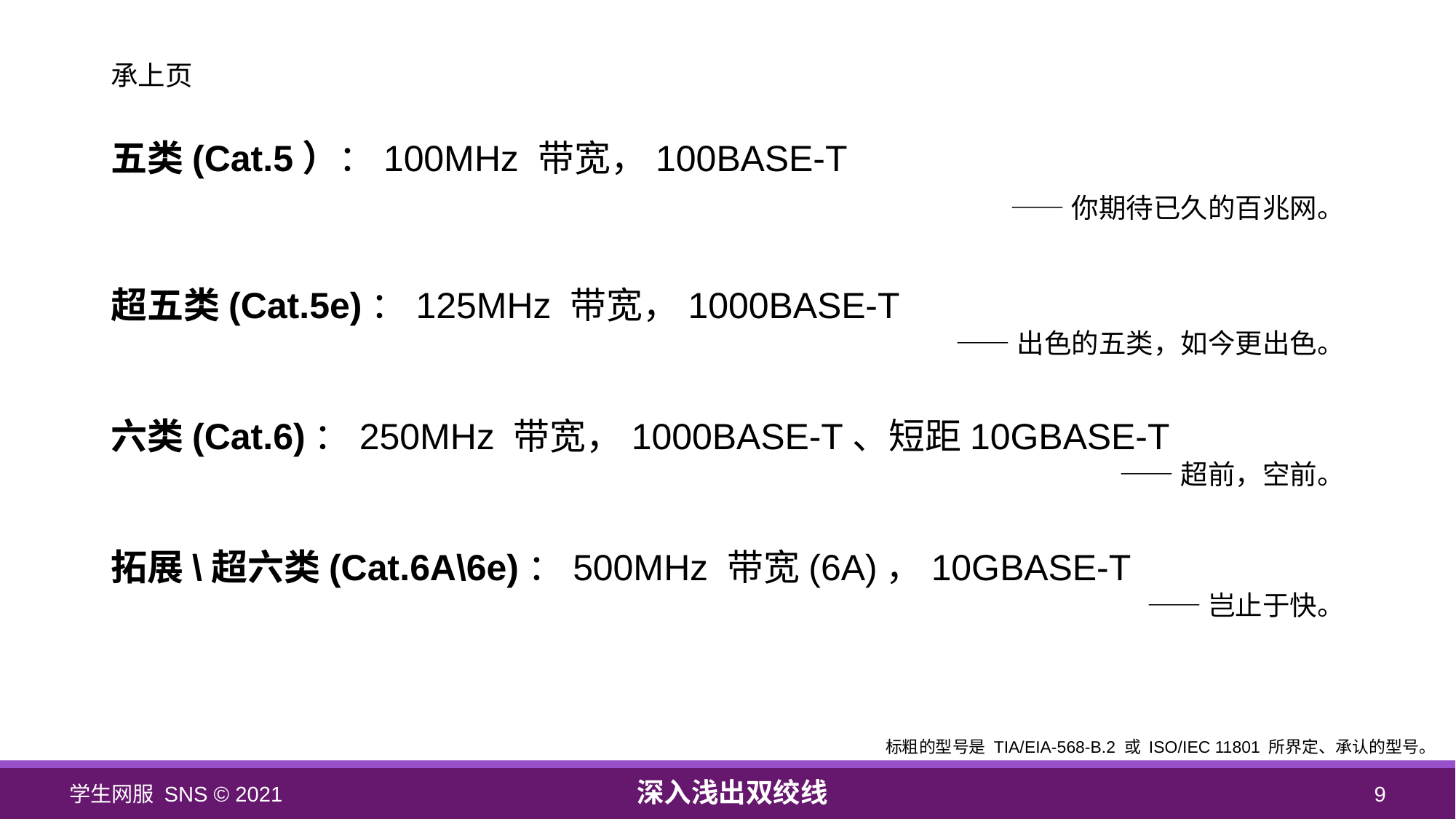

承上页

五类(Cat.5）：100MHz 带宽，100BASE-T
——你期待已久的百兆网。

超五类(Cat.5e)：125MHz 带宽，1000BASE-T
——出色的五类，如今更出色。

六类(Cat.6)：250MHz 带宽，1000BASE-T、短距10GBASE-T
——超前，空前。

拓展\超六类(Cat.6A\6e)：500MHz 带宽(6A)，10GBASE-T
——岂止于快。
标粗的型号是 TIA/EIA-568-B.2 或 ISO/IEC 11801 所界定、承认的型号。
学生网服 SNS © 2021
深入浅出双绞线
9